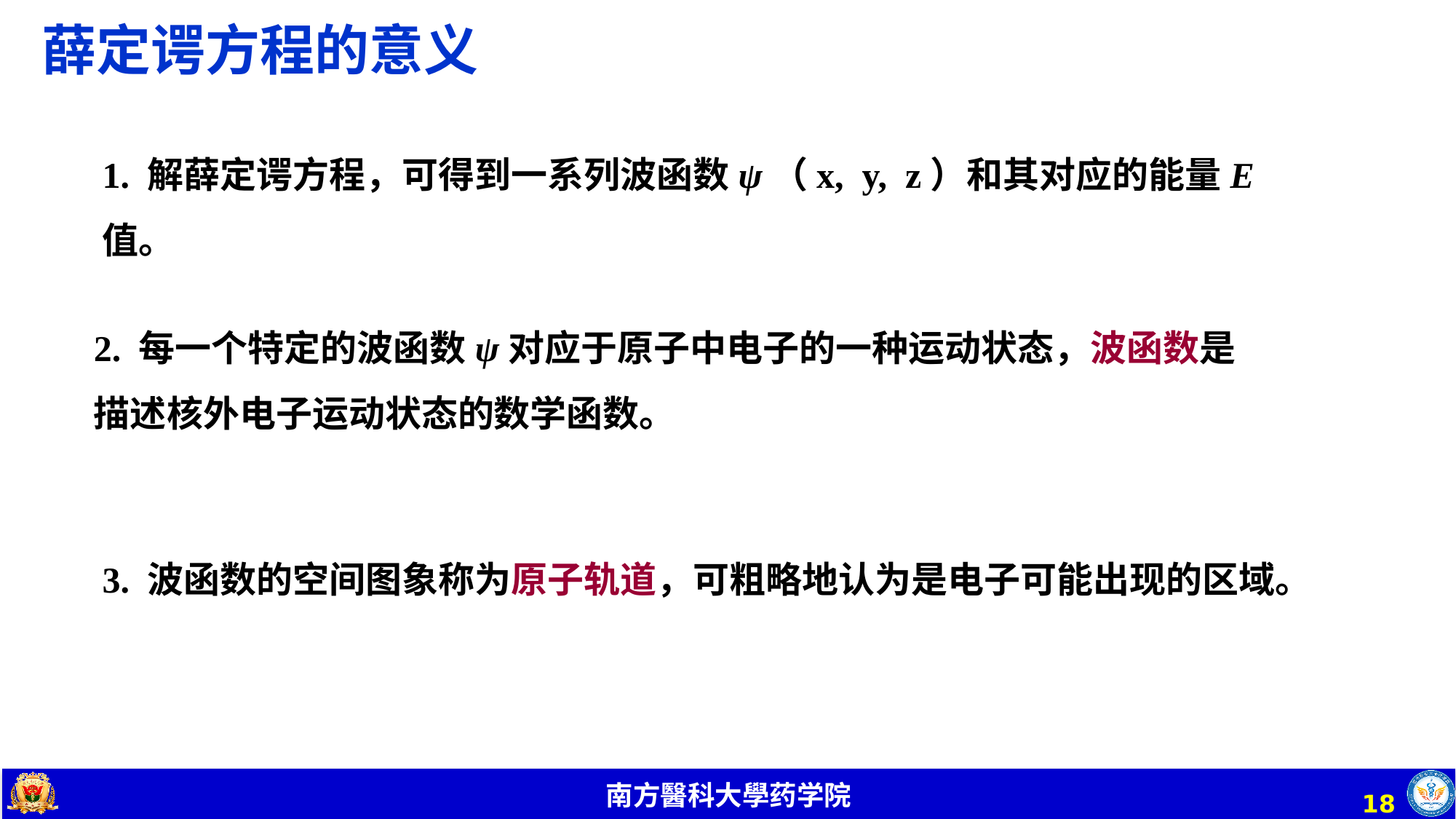

薛定谔方程的意义
1. 解薛定谔方程，可得到一系列波函数ψ（x,  y,  z）和其对应的能量E值。
2. 每一个特定的波函数ψ对应于原子中电子的一种运动状态，波函数是描述核外电子运动状态的数学函数。
3. 波函数的空间图象称为原子轨道，可粗略地认为是电子可能出现的区域。
18